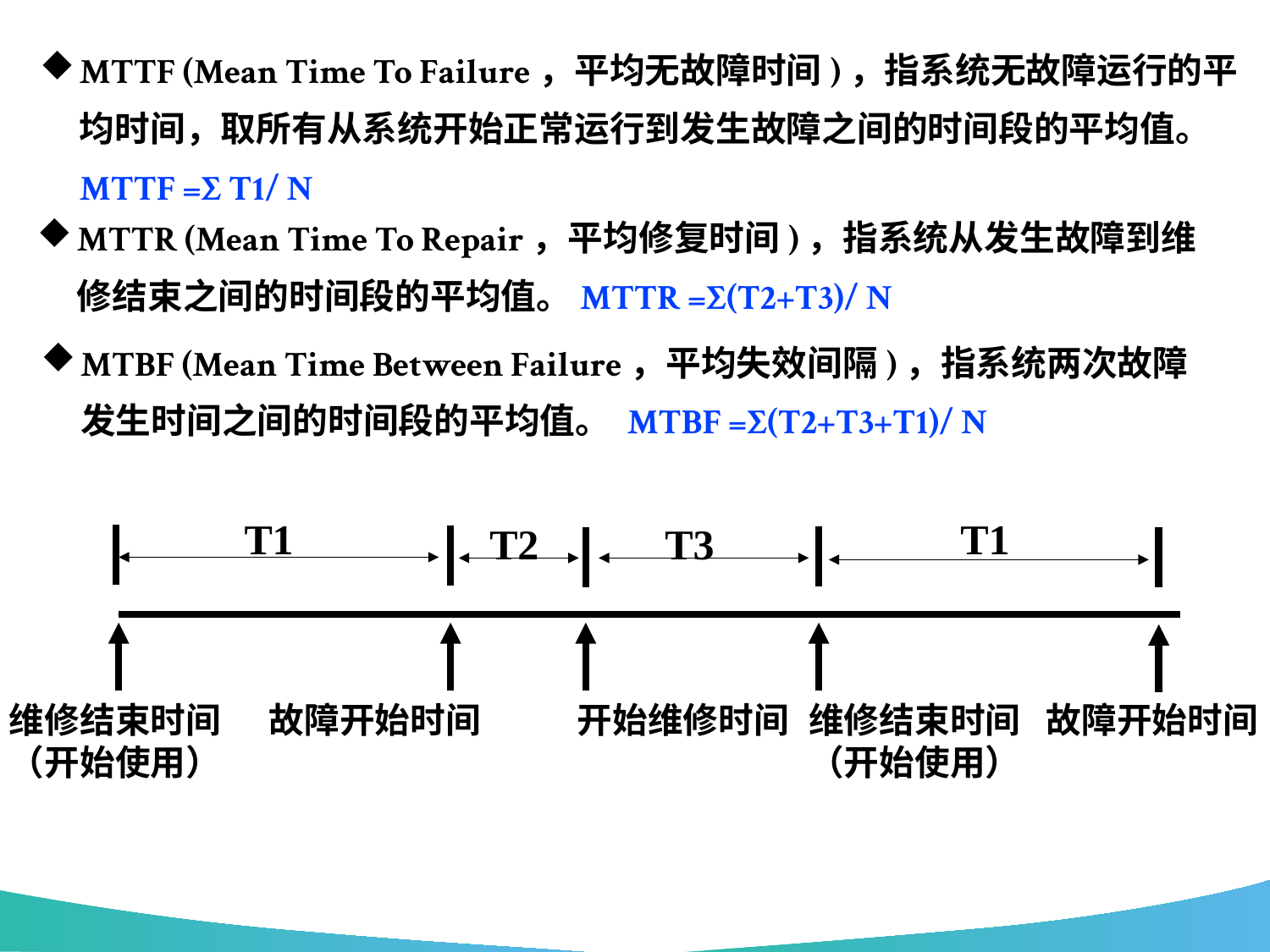

MTTF (Mean Time To Failure，平均无故障时间)，指系统无故障运行的平均时间，取所有从系统开始正常运行到发生故障之间的时间段的平均值。 MTTF =∑ T1/ N
MTTR (Mean Time To Repair，平均修复时间)，指系统从发生故障到维修结束之间的时间段的平均值。MTTR =∑(T2+T3)/ N
MTBF (Mean Time Between Failure，平均失效间隔)，指系统两次故障发生时间之间的时间段的平均值。 MTBF =∑(T2+T3+T1)/ N
T1
T1
T2
T3
维修结束时间
（开始使用）
故障开始时间
开始维修时间
维修结束时间
（开始使用）
故障开始时间